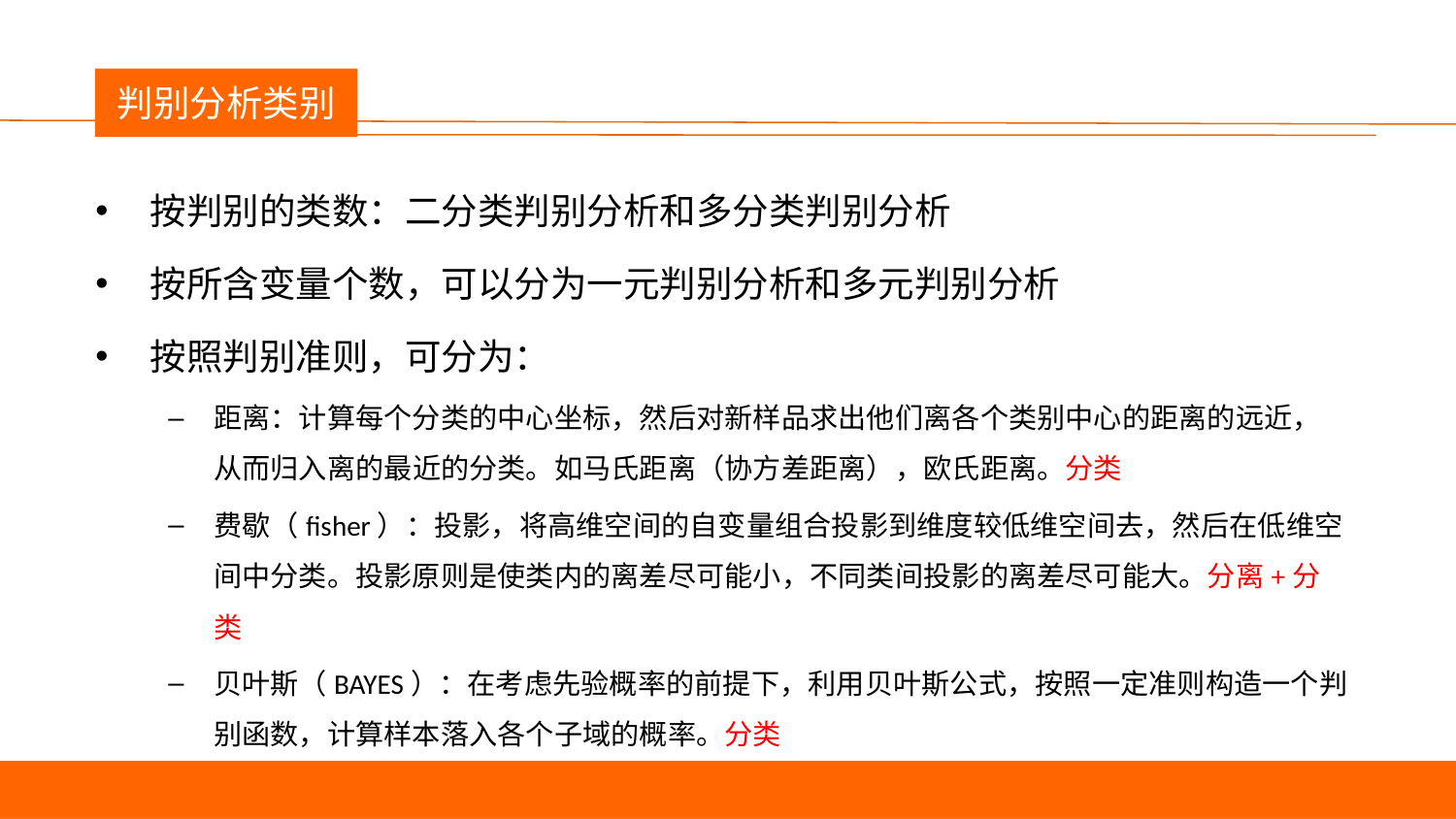

议程
判别分析类别

按判别的类数：二分类判别分析和多分类判别分析
按所含变量个数，可以分为一元判别分析和多元判别分析
按照判别准则，可分为：
距离：计算每个分类的中心坐标，然后对新样品求出他们离各个类别中心的距离的远近，从而归入离的最近的分类。如马氏距离（协方差距离），欧氏距离。分类
费歇（fisher）：投影，将高维空间的自变量组合投影到维度较低维空间去，然后在低维空间中分类。投影原则是使类内的离差尽可能小，不同类间投影的离差尽可能大。分离+分类
贝叶斯（BAYES）：在考虑先验概率的前提下，利用贝叶斯公式，按照一定准则构造一个判别函数，计算样本落入各个子域的概率。分类